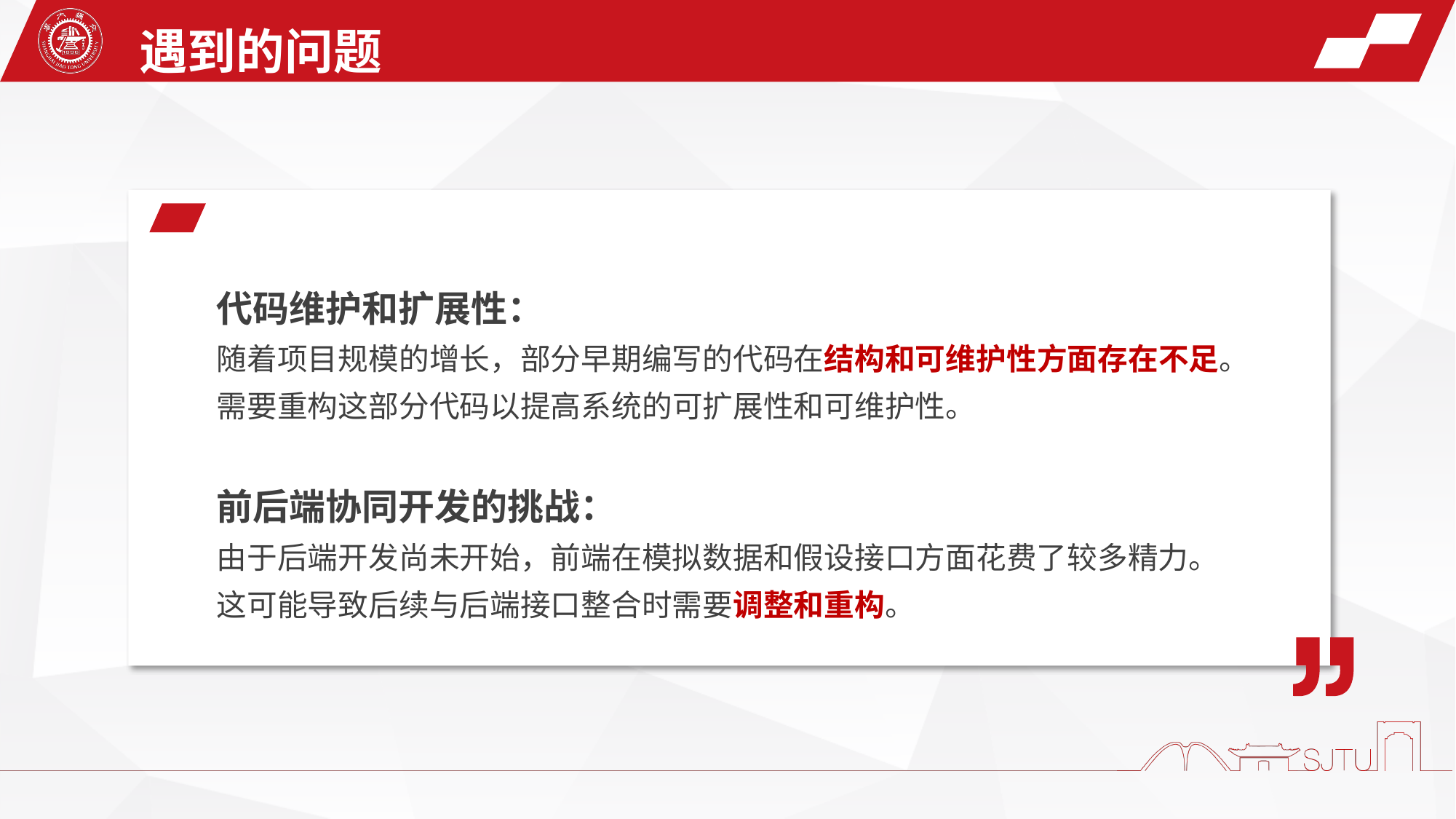

遇到的问题

代码维护和扩展性：
随着项目规模的增长，部分早期编写的代码在结构和可维护性方面存在不足。需要重构这部分代码以提高系统的可扩展性和可维护性。

前后端协同开发的挑战：
由于后端开发尚未开始，前端在模拟数据和假设接口方面花费了较多精力。这可能导致后续与后端接口整合时需要调整和重构。